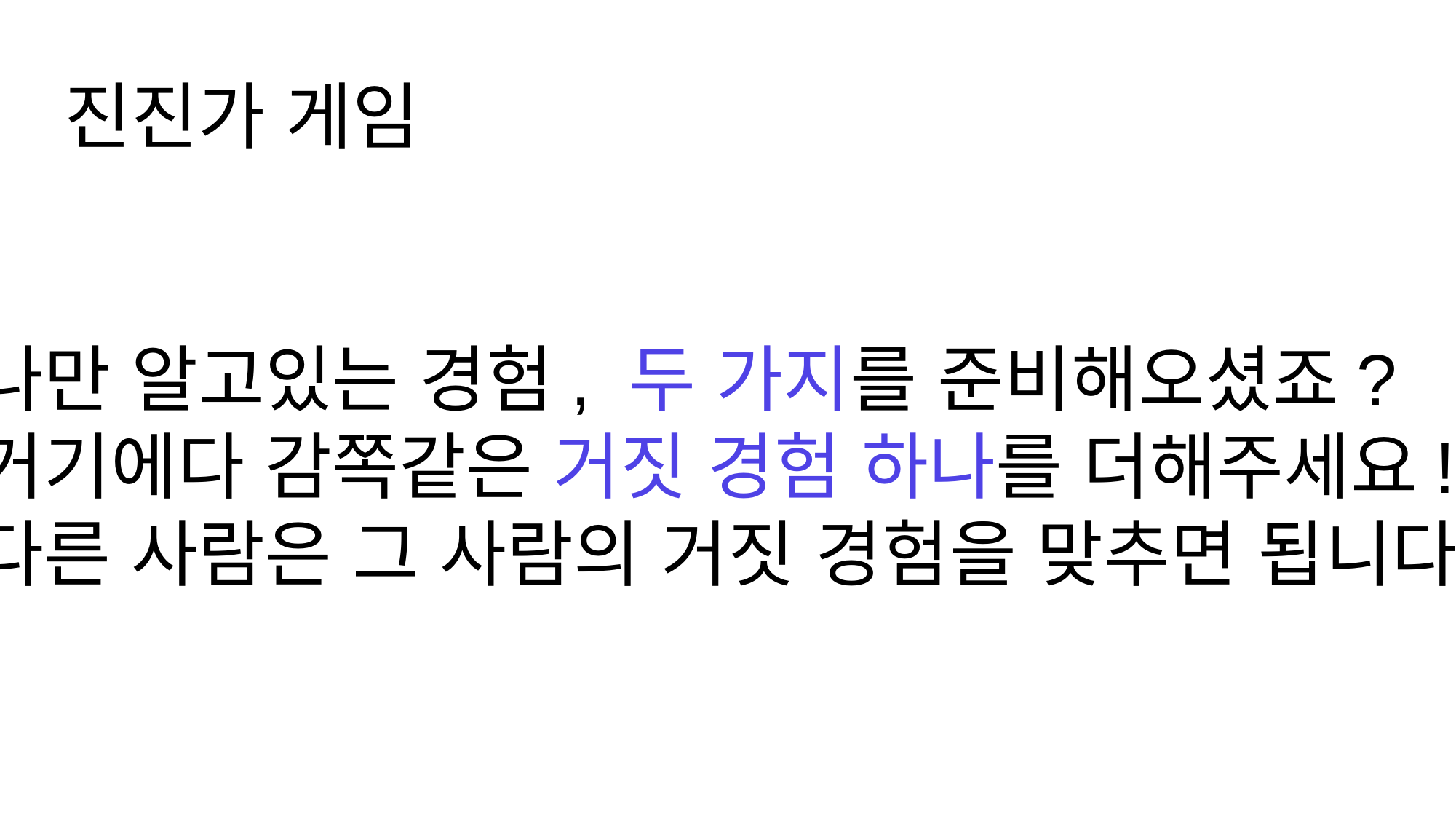

진진가 게임
나만 알고있는 경험, 두 가지를 준비해오셨죠?
거기에다 감쪽같은 거짓 경험 하나를 더해주세요!
다른 사람은 그 사람의 거짓 경험을 맞추면 됩니다.